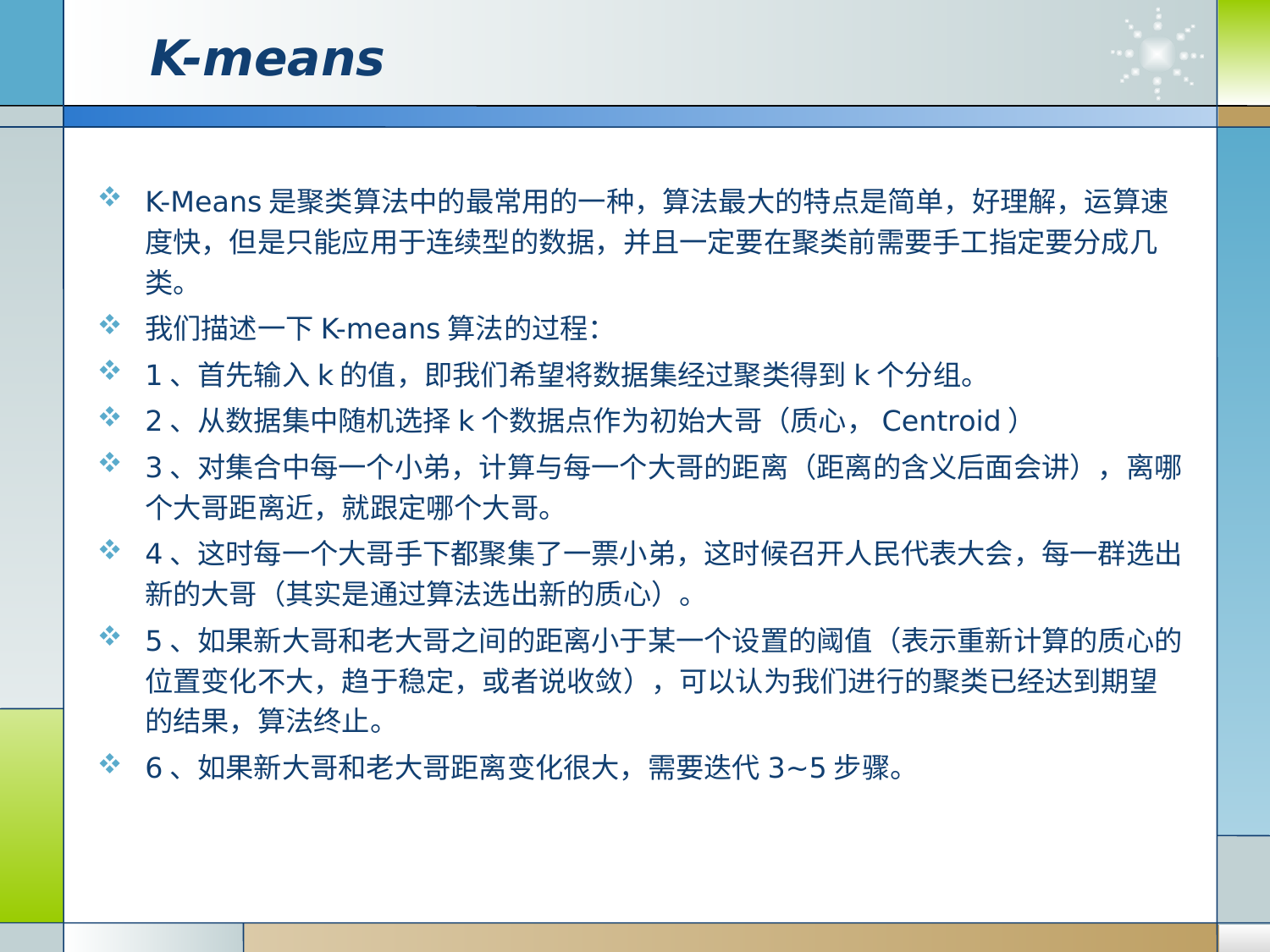

# K-means
K-Means是聚类算法中的最常用的一种，算法最大的特点是简单，好理解，运算速度快，但是只能应用于连续型的数据，并且一定要在聚类前需要手工指定要分成几类。
我们描述一下K-means算法的过程：
1、首先输入k的值，即我们希望将数据集经过聚类得到k个分组。
2、从数据集中随机选择k个数据点作为初始大哥（质心，Centroid）
3、对集合中每一个小弟，计算与每一个大哥的距离（距离的含义后面会讲），离哪个大哥距离近，就跟定哪个大哥。
4、这时每一个大哥手下都聚集了一票小弟，这时候召开人民代表大会，每一群选出新的大哥（其实是通过算法选出新的质心）。
5、如果新大哥和老大哥之间的距离小于某一个设置的阈值（表示重新计算的质心的位置变化不大，趋于稳定，或者说收敛），可以认为我们进行的聚类已经达到期望的结果，算法终止。
6、如果新大哥和老大哥距离变化很大，需要迭代3~5步骤。
6